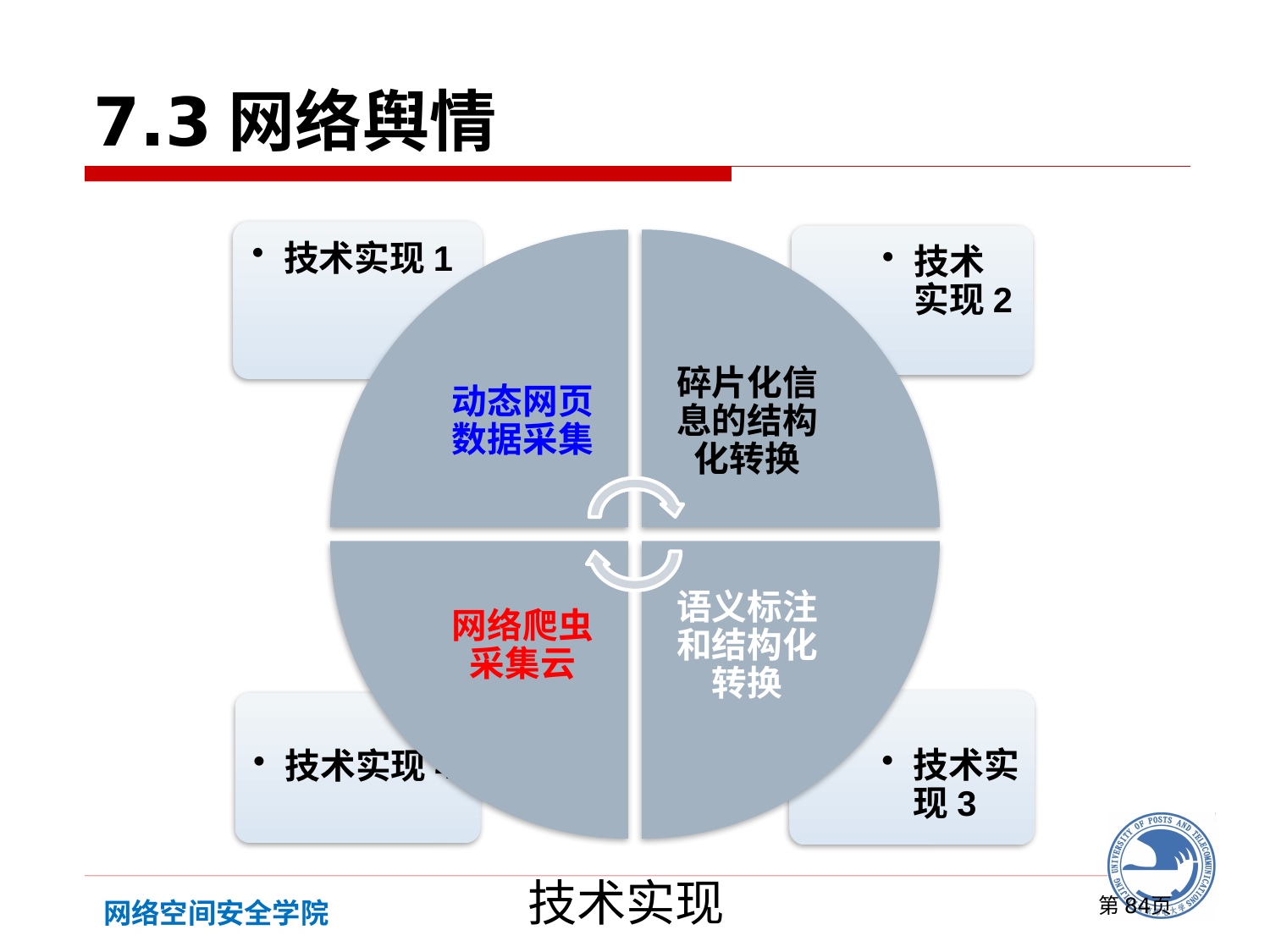

7.3网络舆情
技术实现3
技术实现4
技术实现2
技术实现1
动态网页数据采集
碎片化信息的结构化转换
语义标注和结构化转换
网络爬虫采集云
# 技术实现
第84页